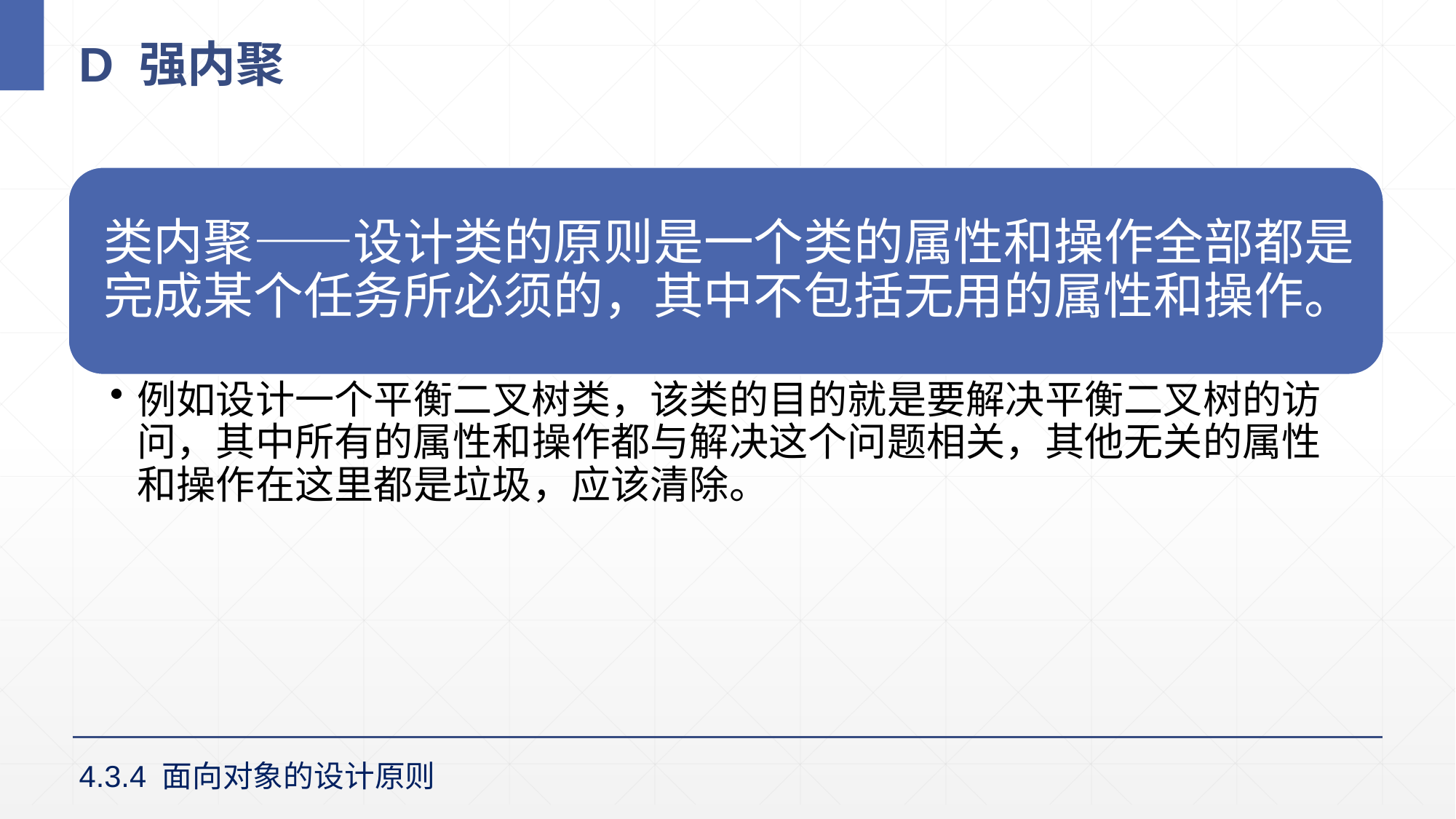

# D 强内聚
类内聚——设计类的原则是一个类的属性和操作全部都是完成某个任务所必须的，其中不包括无用的属性和操作。
例如设计一个平衡二叉树类，该类的目的就是要解决平衡二叉树的访问，其中所有的属性和操作都与解决这个问题相关，其他无关的属性和操作在这里都是垃圾，应该清除。
4.3.4 面向对象的设计原则